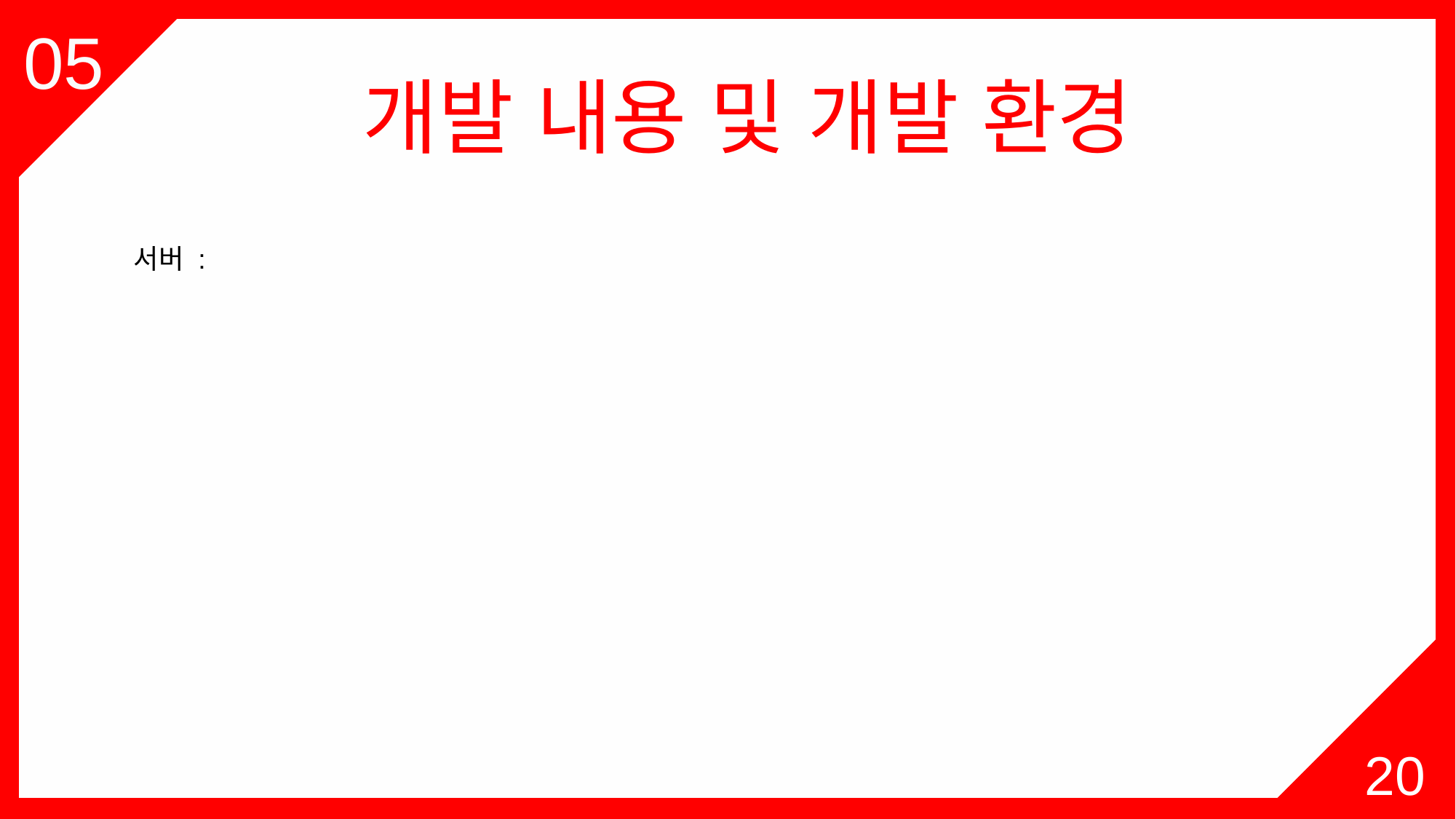

05
개발 내용 및 개발 환경

서버 :

20